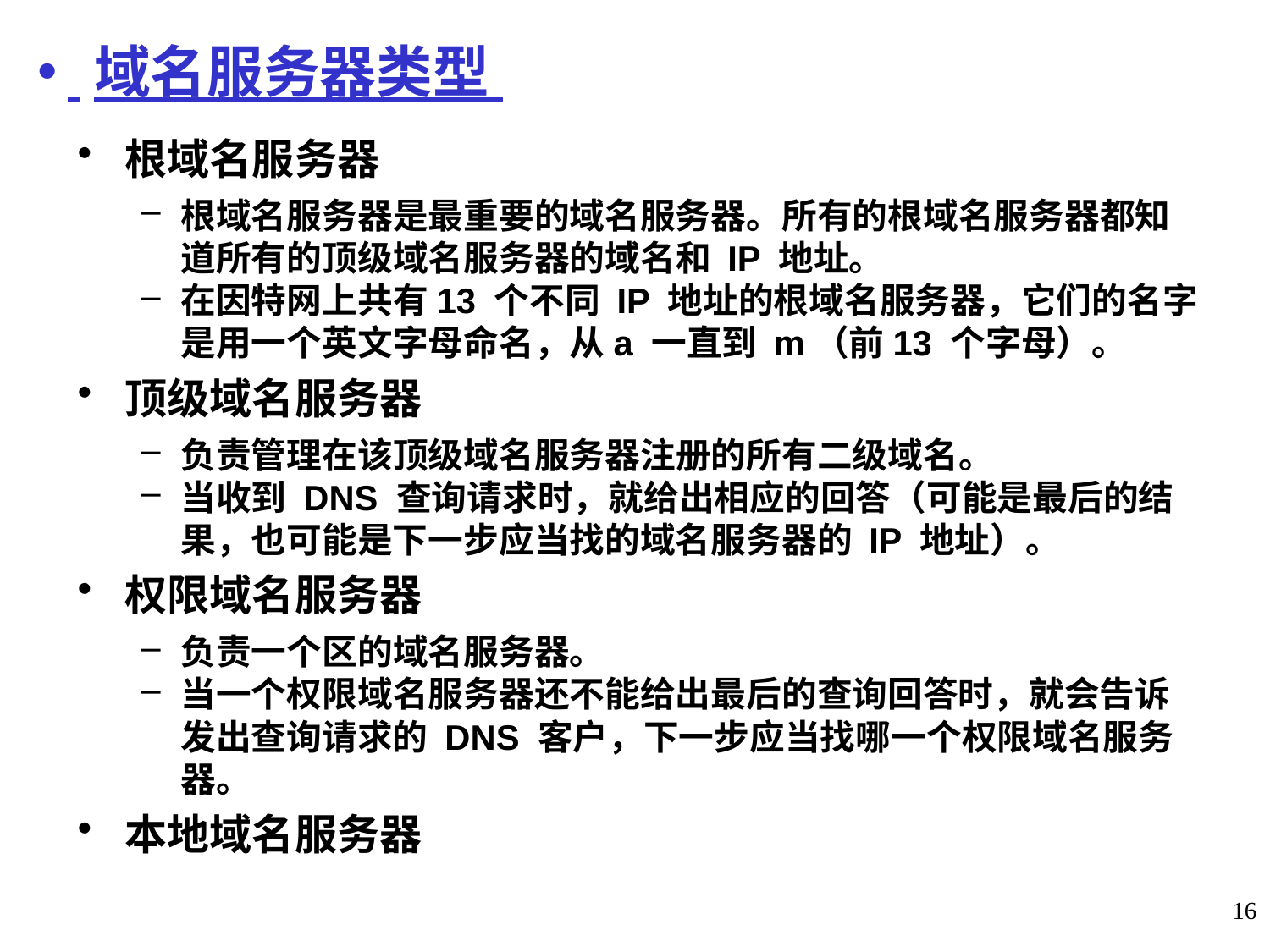

域名服务器类型
根域名服务器
根域名服务器是最重要的域名服务器。所有的根域名服务器都知道所有的顶级域名服务器的域名和 IP 地址。
在因特网上共有13 个不同 IP 地址的根域名服务器，它们的名字是用一个英文字母命名，从a 一直到 m（前13 个字母）。
顶级域名服务器
负责管理在该顶级域名服务器注册的所有二级域名。
当收到 DNS 查询请求时，就给出相应的回答（可能是最后的结果，也可能是下一步应当找的域名服务器的 IP 地址）。
权限域名服务器
负责一个区的域名服务器。
当一个权限域名服务器还不能给出最后的查询回答时，就会告诉发出查询请求的 DNS 客户，下一步应当找哪一个权限域名服务器。
本地域名服务器
16